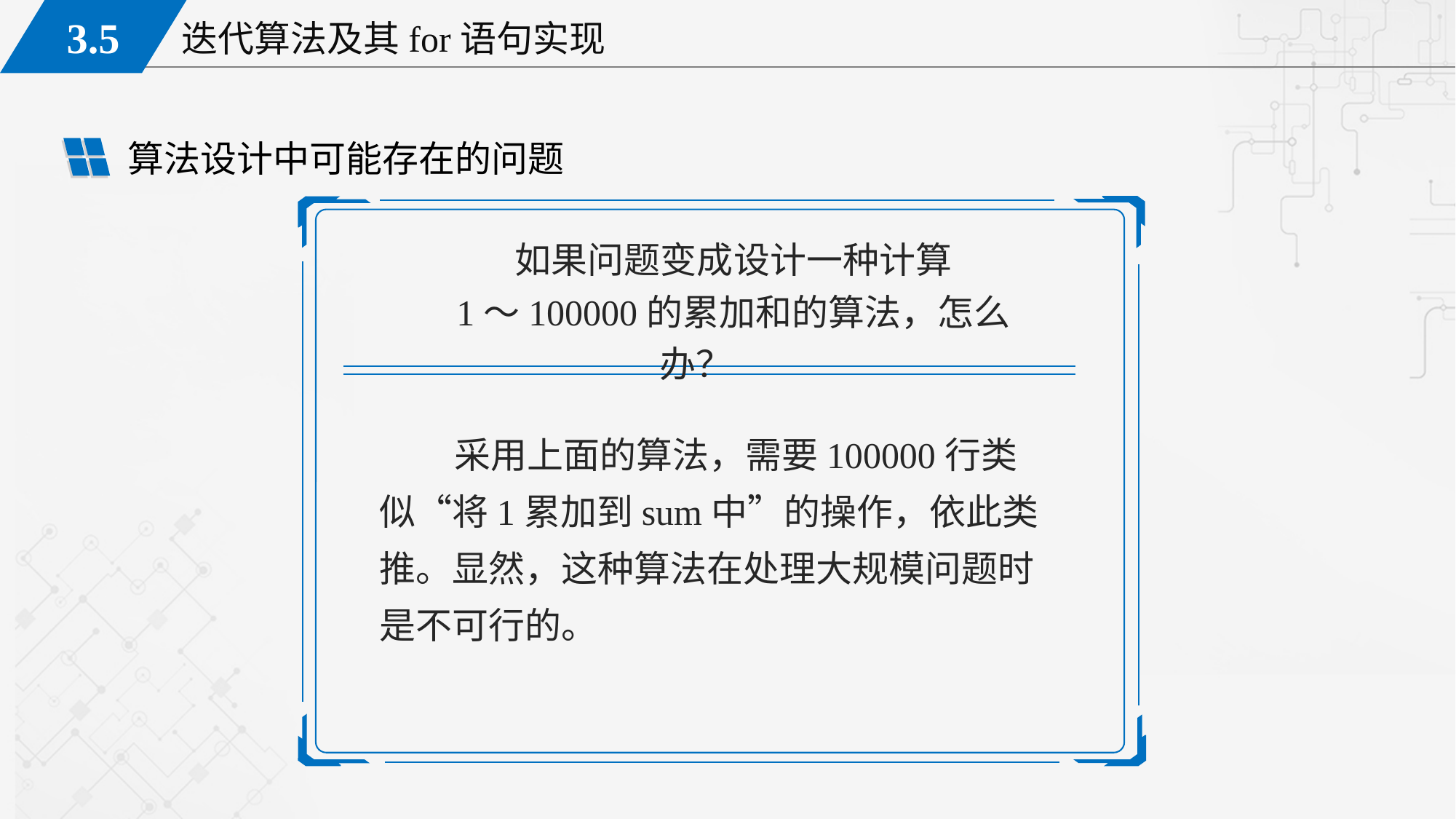

算法设计中可能存在的问题

如果问题变成设计一种计算
1～100000的累加和的算法，怎么办？
采用上面的算法，需要100000行类似“将1累加到sum中”的操作，依此类推。显然，这种算法在处理大规模问题时是不可行的。